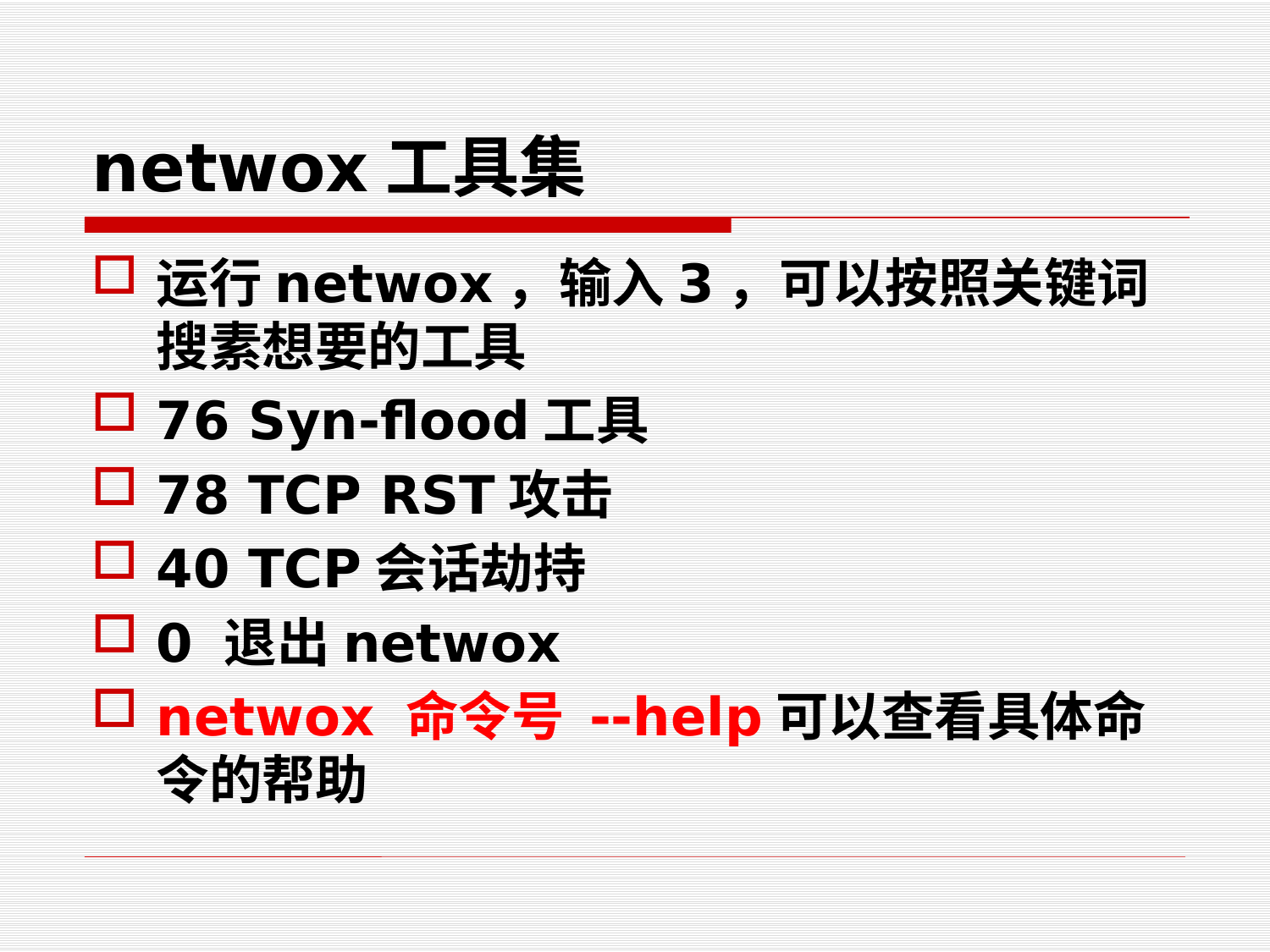

# netwox工具集
运行netwox，输入3，可以按照关键词搜素想要的工具
76 Syn-flood工具
78 TCP RST攻击
40 TCP会话劫持
0 退出netwox
netwox 命令号 --help可以查看具体命令的帮助